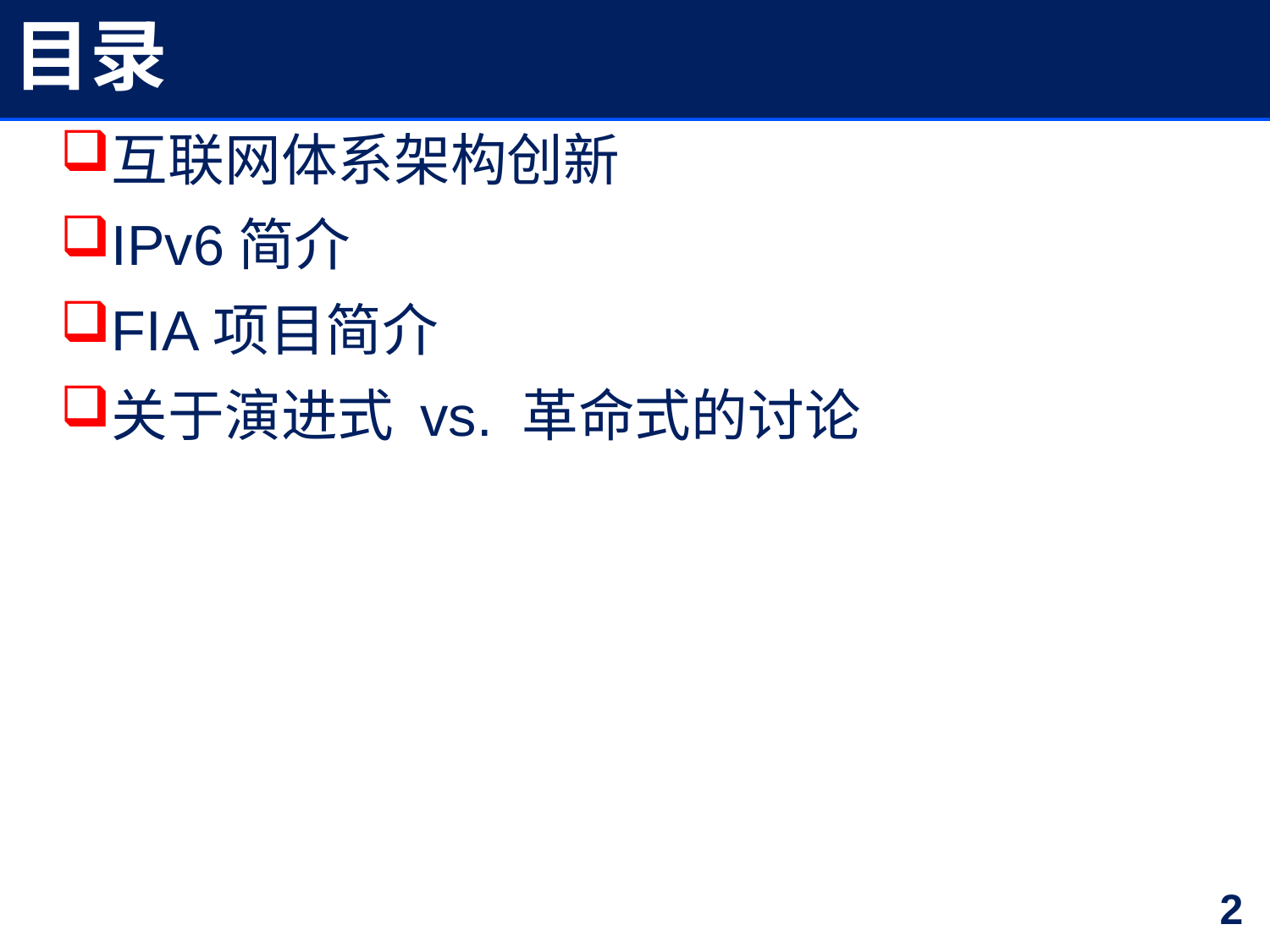

# 目录
互联网体系架构创新
IPv6简介
FIA项目简介
关于演进式 vs. 革命式的讨论
2